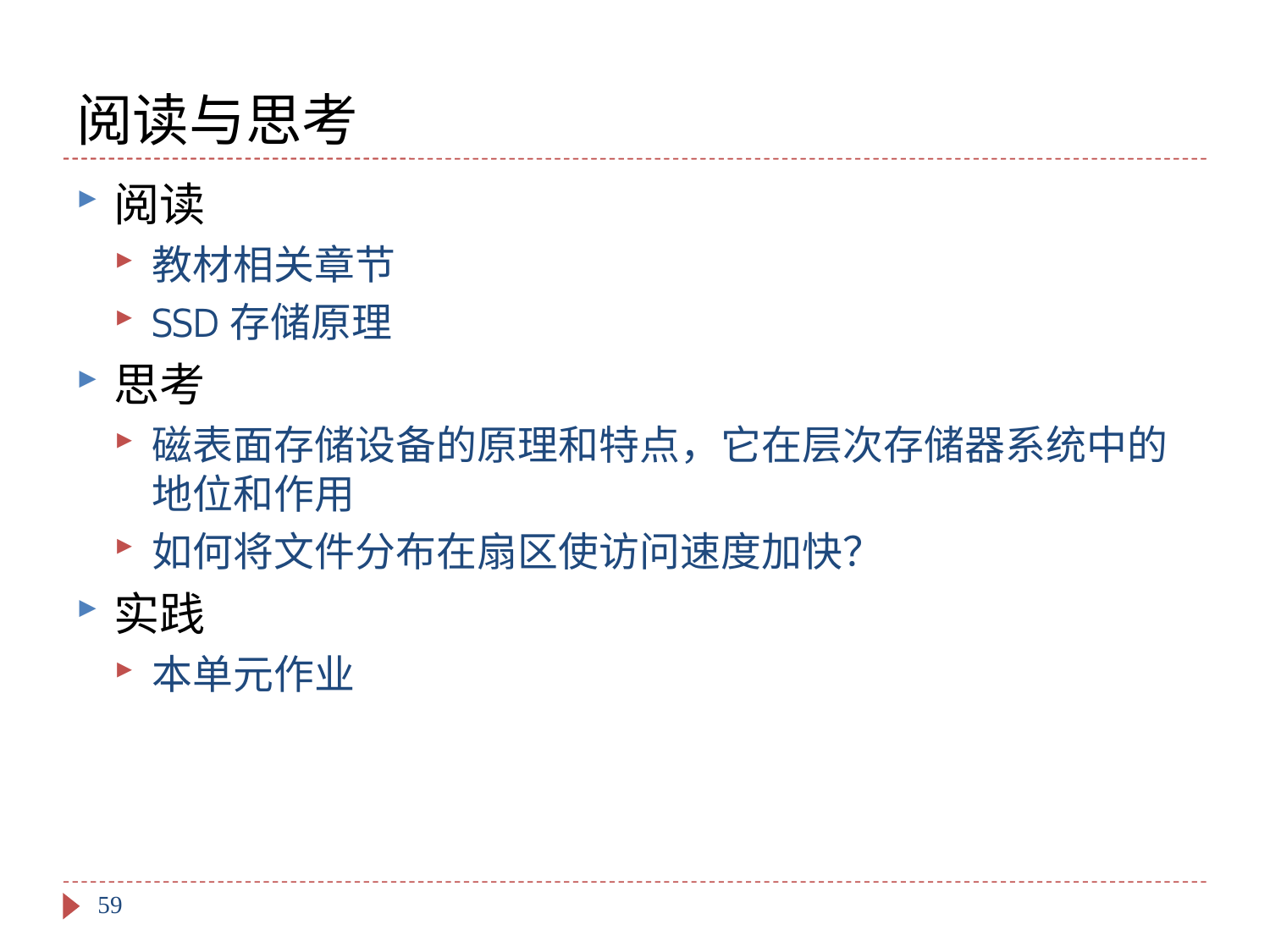

# 阅读与思考
阅读
教材相关章节
SSD存储原理
思考
磁表面存储设备的原理和特点，它在层次存储器系统中的地位和作用
如何将文件分布在扇区使访问速度加快？
实践
本单元作业

59